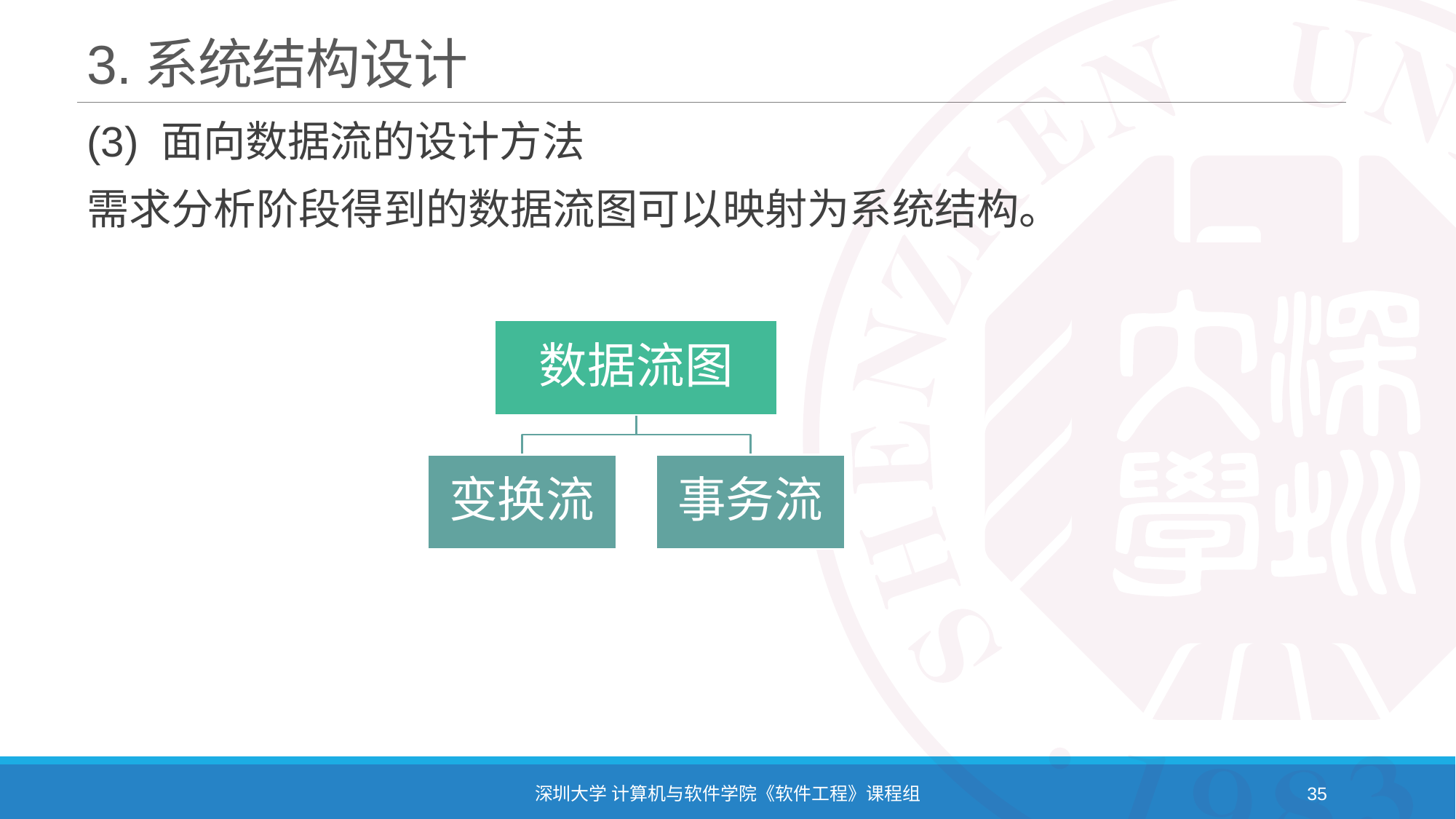

# 3.系统结构设计
(3) 面向数据流的设计方法
需求分析阶段得到的数据流图可以映射为系统结构。
数据流图
变换流
事务流
深圳大学 计算机与软件学院《软件工程》课程组
35